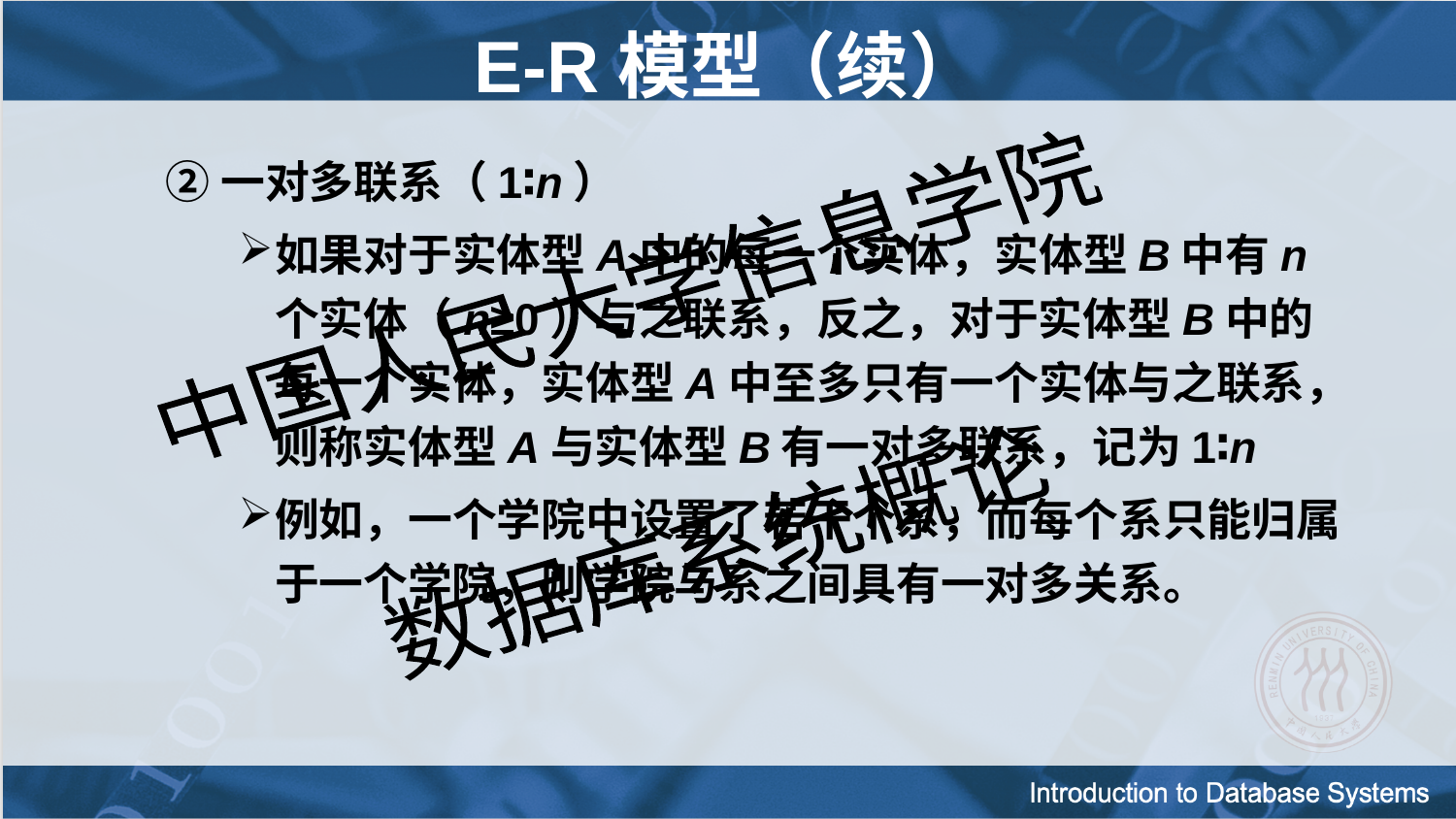

E-R模型（续）
②一对多联系（1∶n）
如果对于实体型A中的每一个实体，实体型B中有n个实体（n≥0）与之联系，反之，对于实体型B中的每一个实体，实体型A中至多只有一个实体与之联系，则称实体型A与实体型B有一对多联系，记为1∶n
例如，一个学院中设置了若干个系，而每个系只能归属于一个学院，则学院与系之间具有一对多关系。